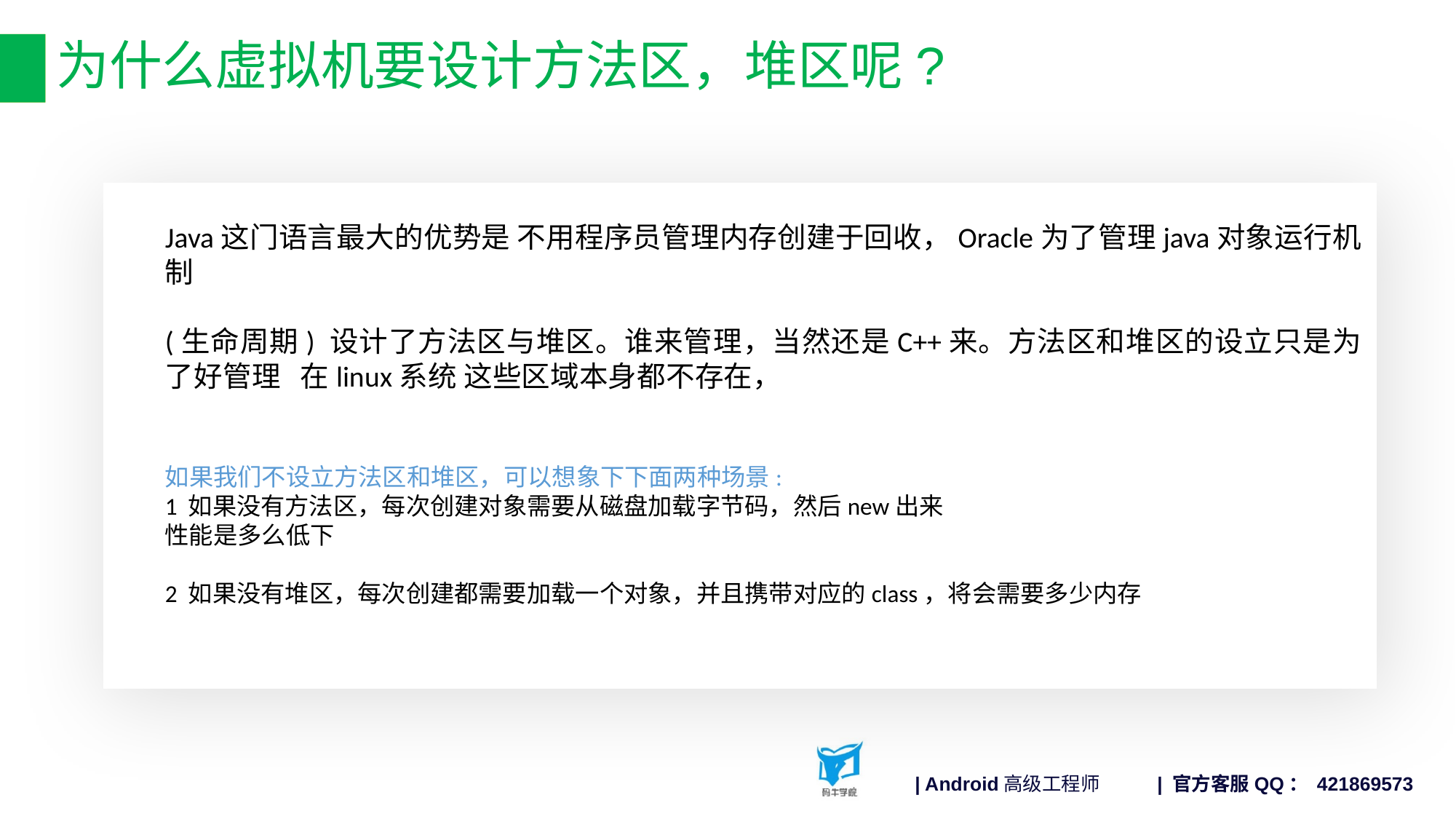

# 为什么虚拟机要设计方法区，堆区呢?

Java这门语言最大的优势是 不用程序员管理内存创建于回收，Oracle为了管理java对象运行机制

(生命周期) 设计了方法区与堆区。谁来管理，当然还是C++来。方法区和堆区的设立只是为了好管理   在linux系统 这些区域本身都不存在，

如果我们不设立方法区和堆区，可以想象下下面两种场景:
1 如果没有方法区，每次创建对象需要从磁盘加载字节码，然后new出来
性能是多么低下

2 如果没有堆区，每次创建都需要加载一个对象，并且携带对应的class，将会需要多少内存